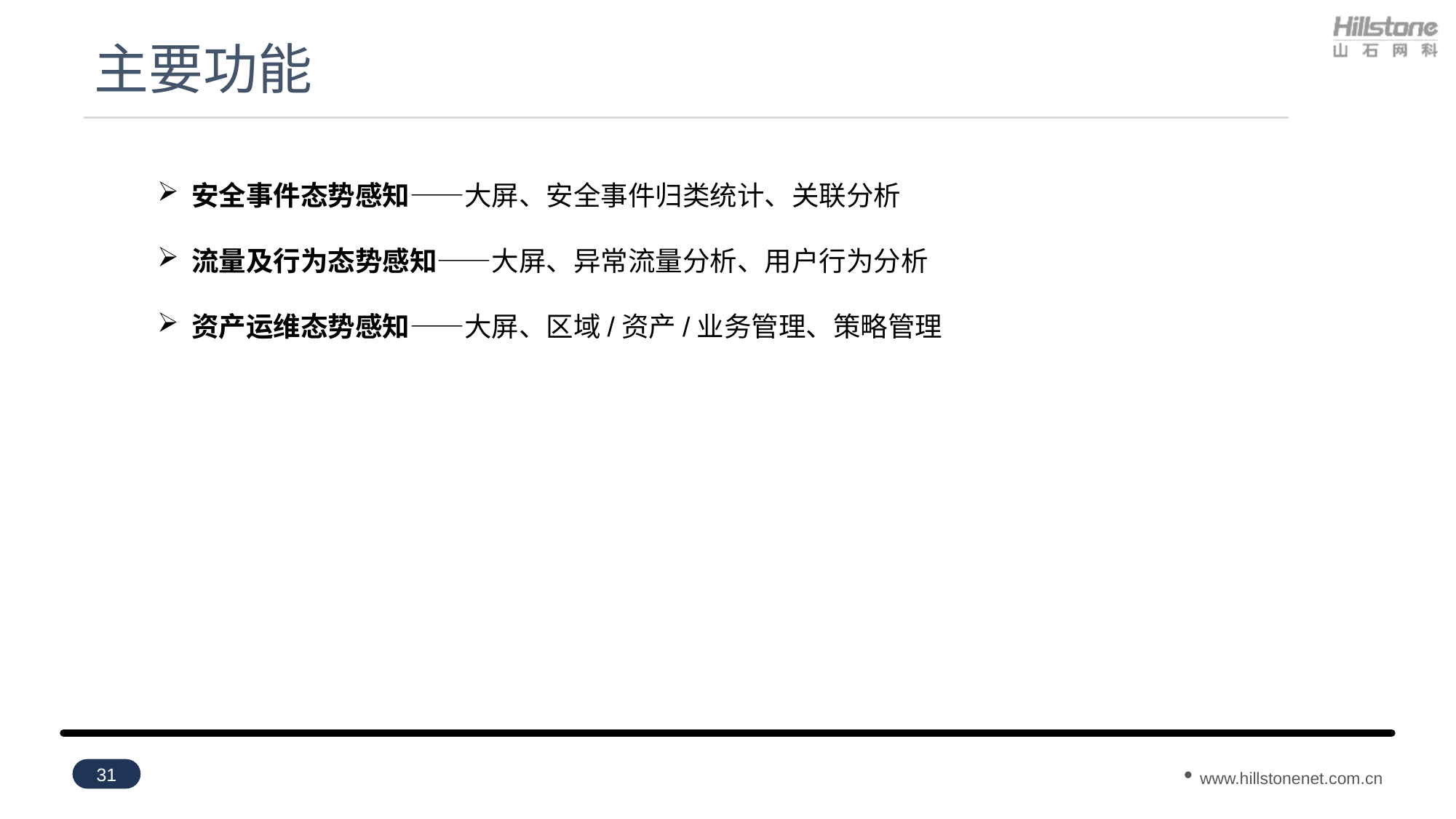

# 主要功能
安全事件态势感知——大屏、安全事件归类统计、关联分析
流量及行为态势感知——大屏、异常流量分析、用户行为分析
资产运维态势感知——大屏、区域/资产/业务管理、策略管理
31